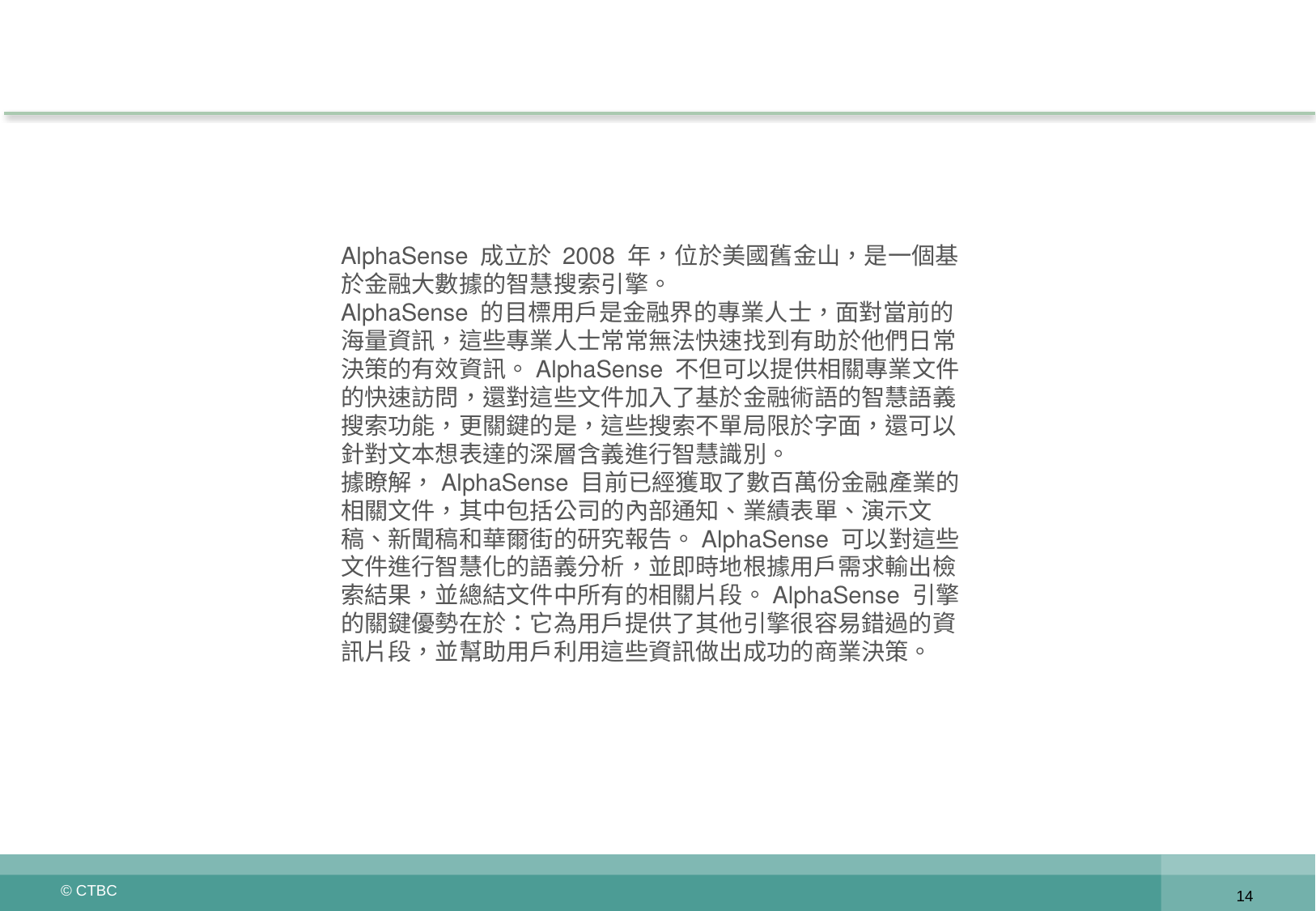

AlphaSense 成立於 2008 年，位於美國舊金山，是一個基於金融大數據的智慧搜索引擎。
AlphaSense 的目標用戶是金融界的專業人士，面對當前的海量資訊，這些專業人士常常無法快速找到有助於他們日常決策的有效資訊。AlphaSense 不但可以提供相關專業文件的快速訪問，還對這些文件加入了基於金融術語的智慧語義搜索功能，更關鍵的是，這些搜索不單局限於字面，還可以針對文本想表達的深層含義進行智慧識別。
據瞭解，AlphaSense 目前已經獲取了數百萬份金融產業的相關文件，其中包括公司的內部通知、業績表單、演示文稿、新聞稿和華爾街的研究報告。AlphaSense 可以對這些文件進行智慧化的語義分析，並即時地根據用戶需求輸出檢索結果，並總結文件中所有的相關片段。AlphaSense 引擎的關鍵優勢在於：它為用戶提供了其他引擎很容易錯過的資訊片段，並幫助用戶利用這些資訊做出成功的商業決策。